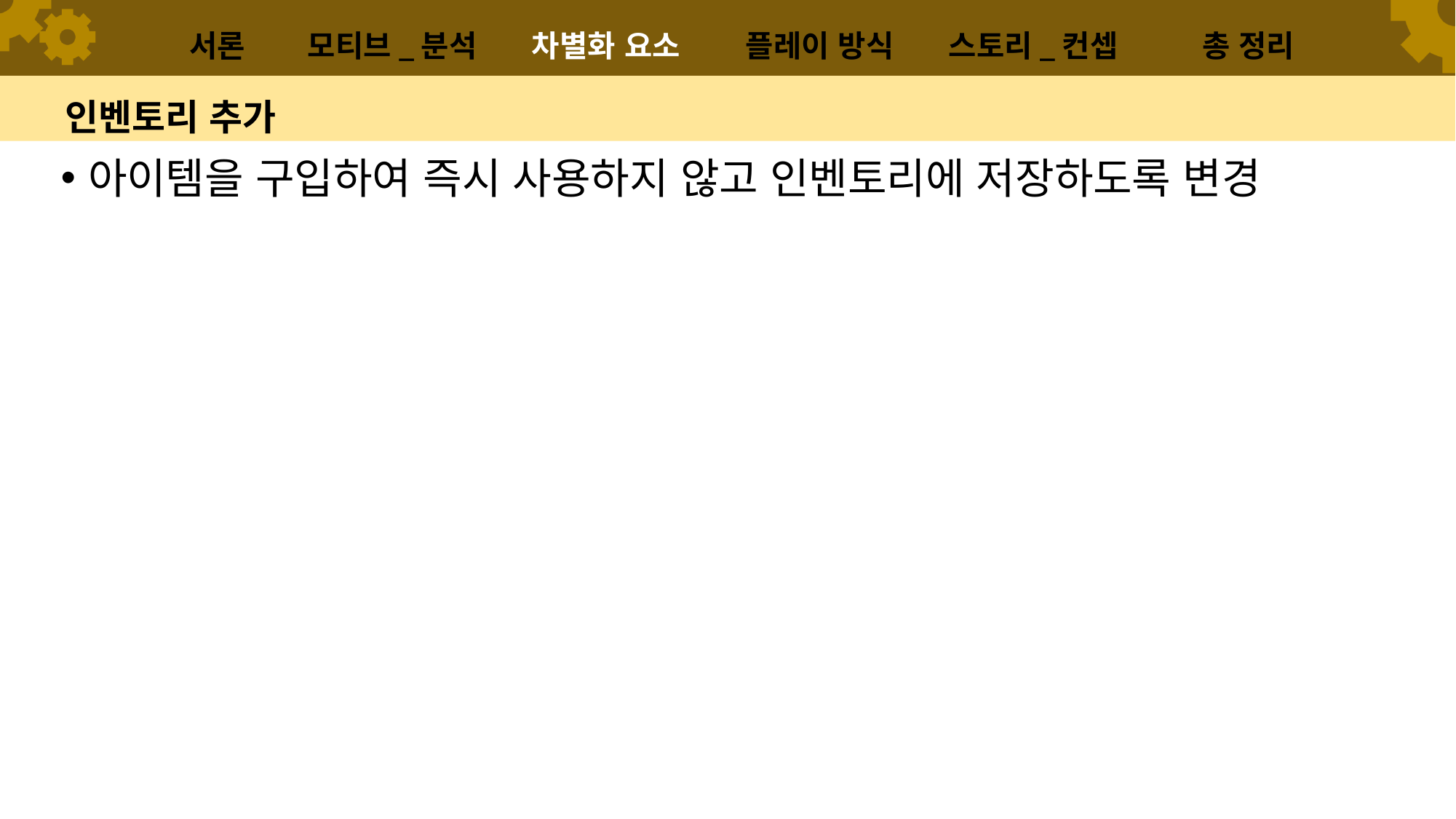

서론
모티브_분석
차별화 요소
플레이 방식
스토리_컨셉
총 정리
# 인벤토리 추가
아이템을 구입하여 즉시 사용하지 않고 인벤토리에 저장하도록 변경